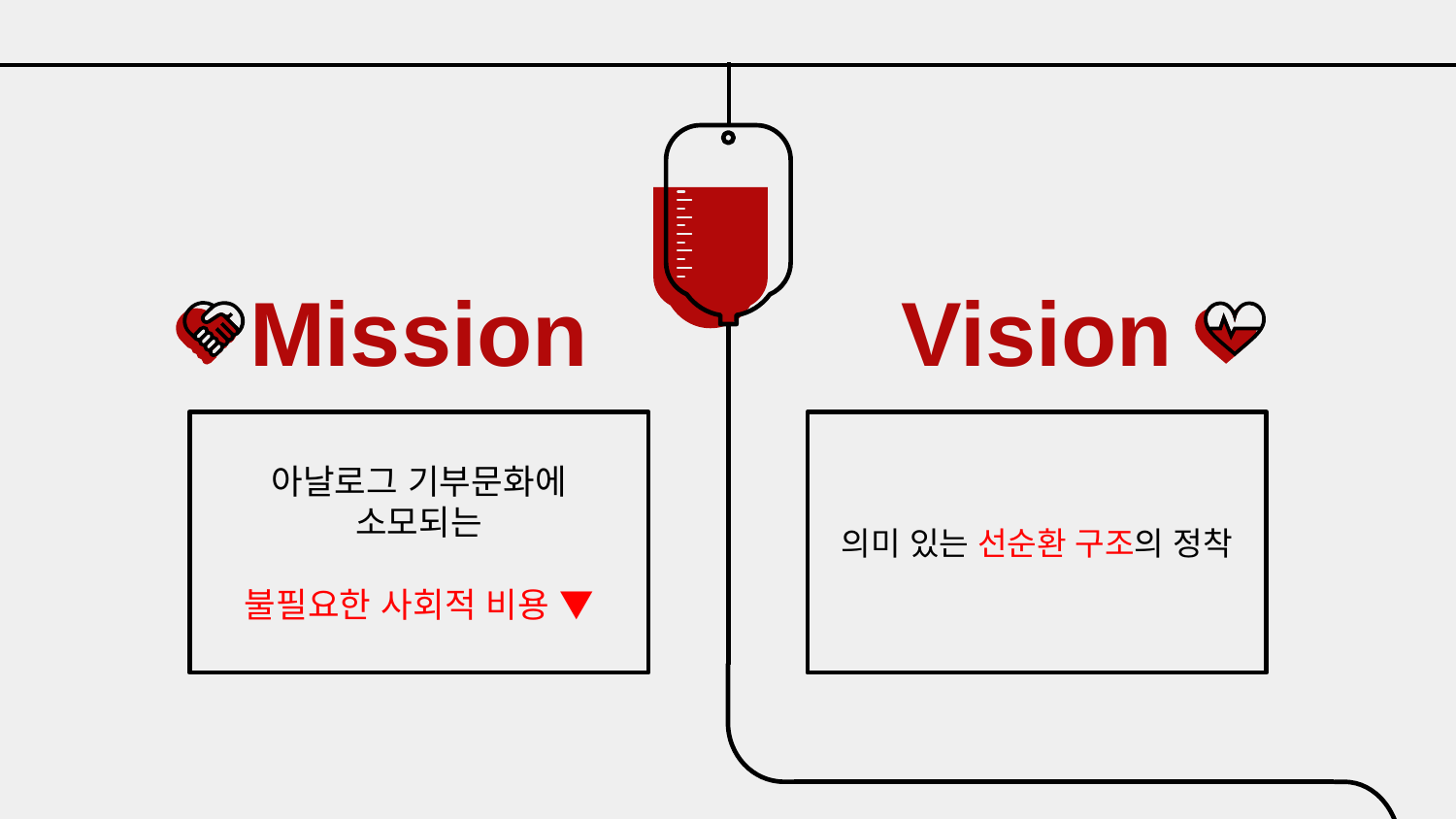

# Mission
Vision

아날로그 기부문화에 소모되는

불필요한 사회적 비용 ▼
의미 있는 선순환 구조의 정착